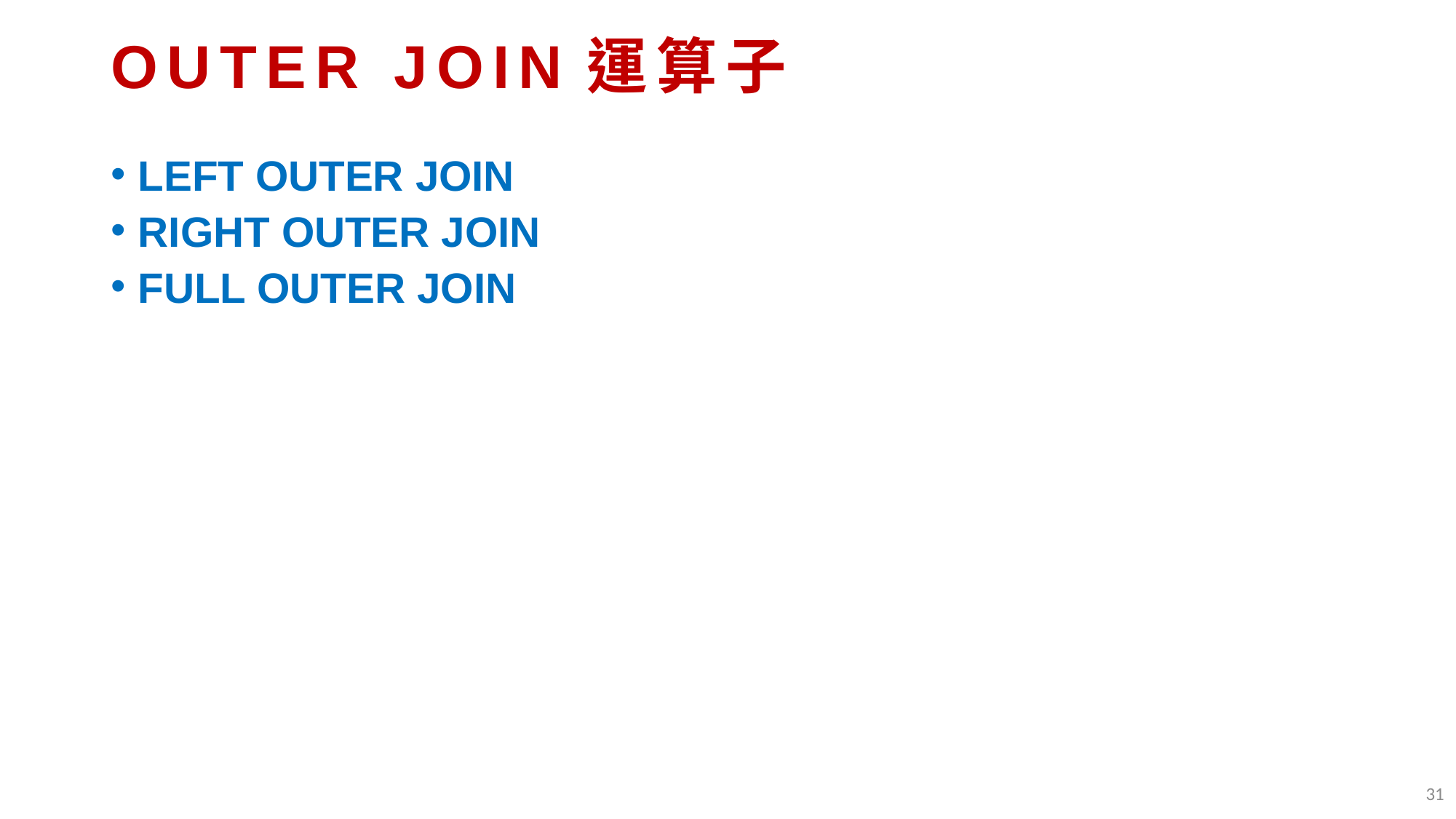

# OUTER JOIN運算子
LEFT OUTER JOIN
RIGHT OUTER JOIN
FULL OUTER JOIN

31